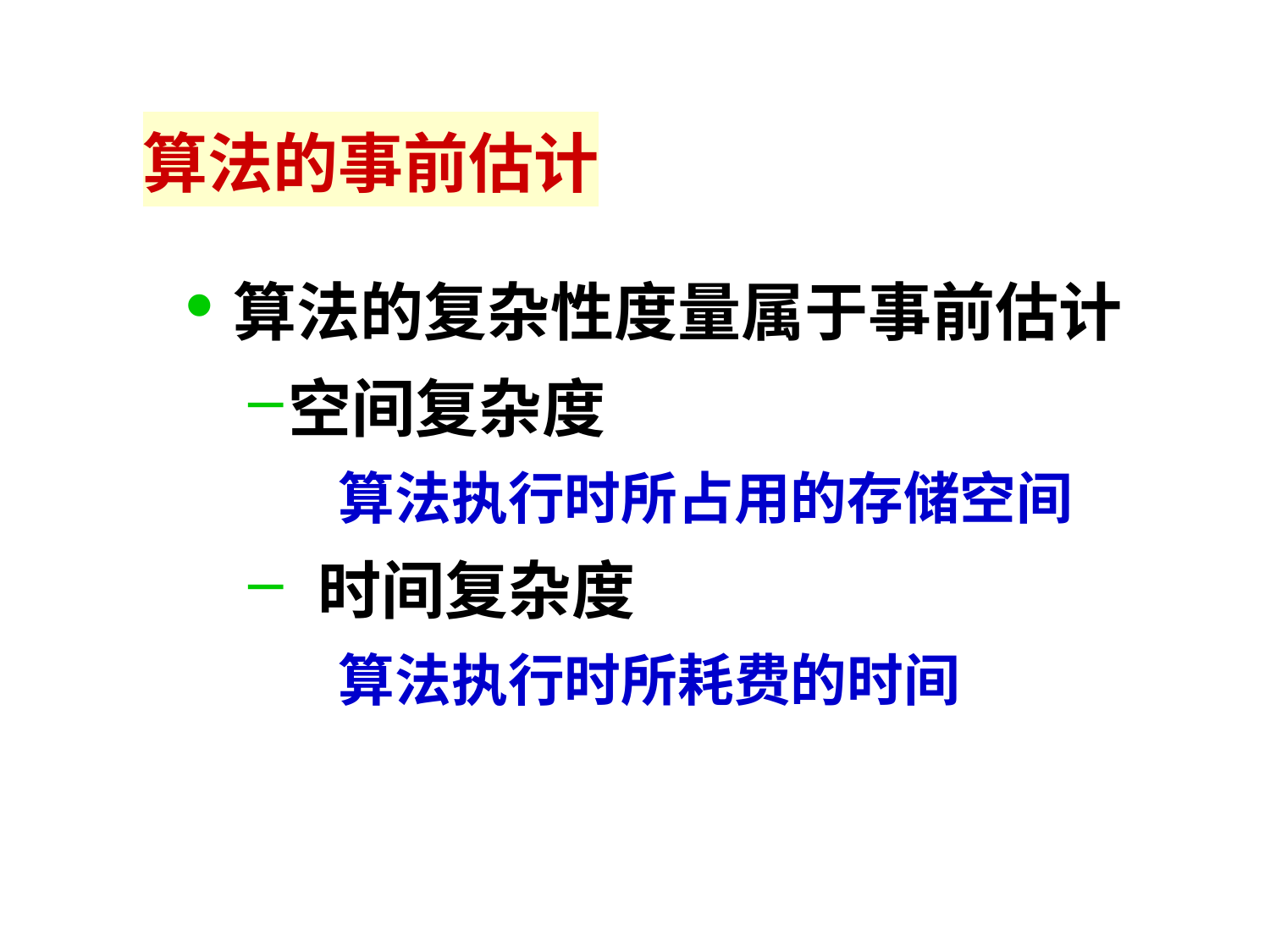

算法的事前估计
算法的复杂性度量属于事前估计
空间复杂度
 算法执行时所占用的存储空间
 时间复杂度
 算法执行时所耗费的时间